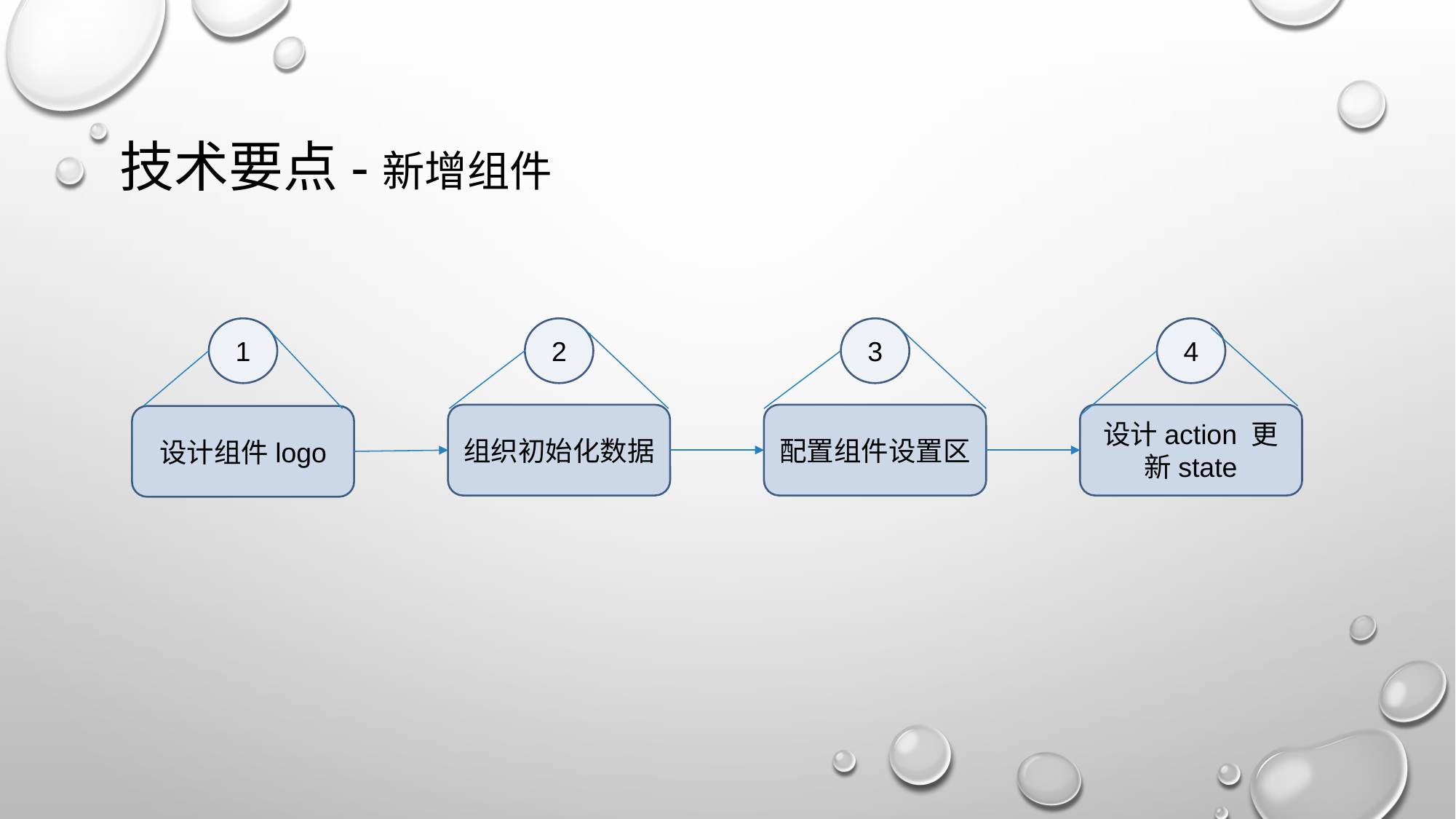

# 技术要点-新增组件
3
2
1
4
组织初始化数据
配置组件设置区
设计action 更新state
设计组件logo